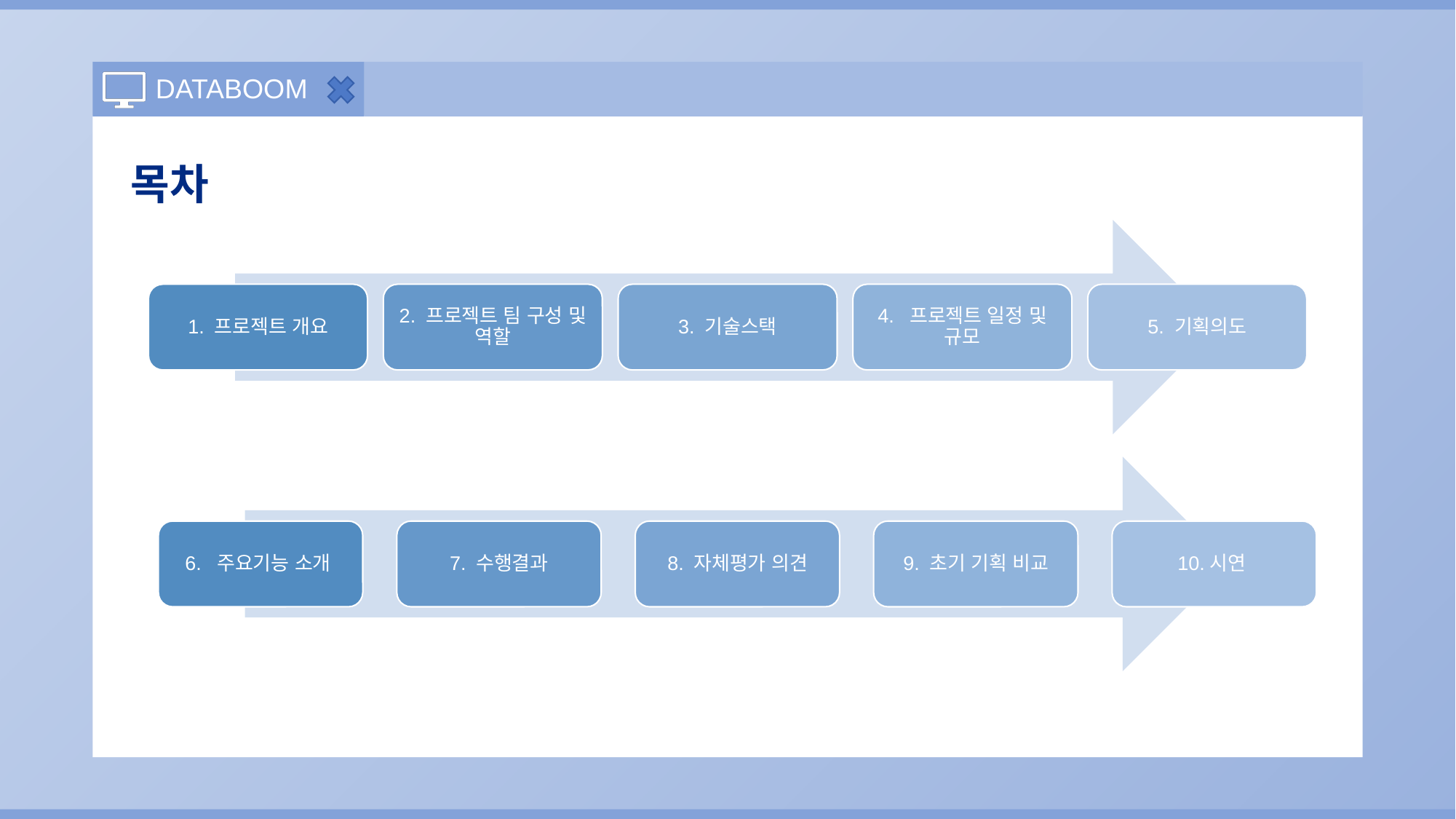

목차

1. 프로젝트 개요
2. 프로젝트 팀 구성 및 역할
3. 기술스택
4.  프로젝트 일정 및 규모
5. 기획의도

6.  주요기능 소개
7. 수행결과
8. 자체평가 의견
9. 초기 기획 비교
10.시연